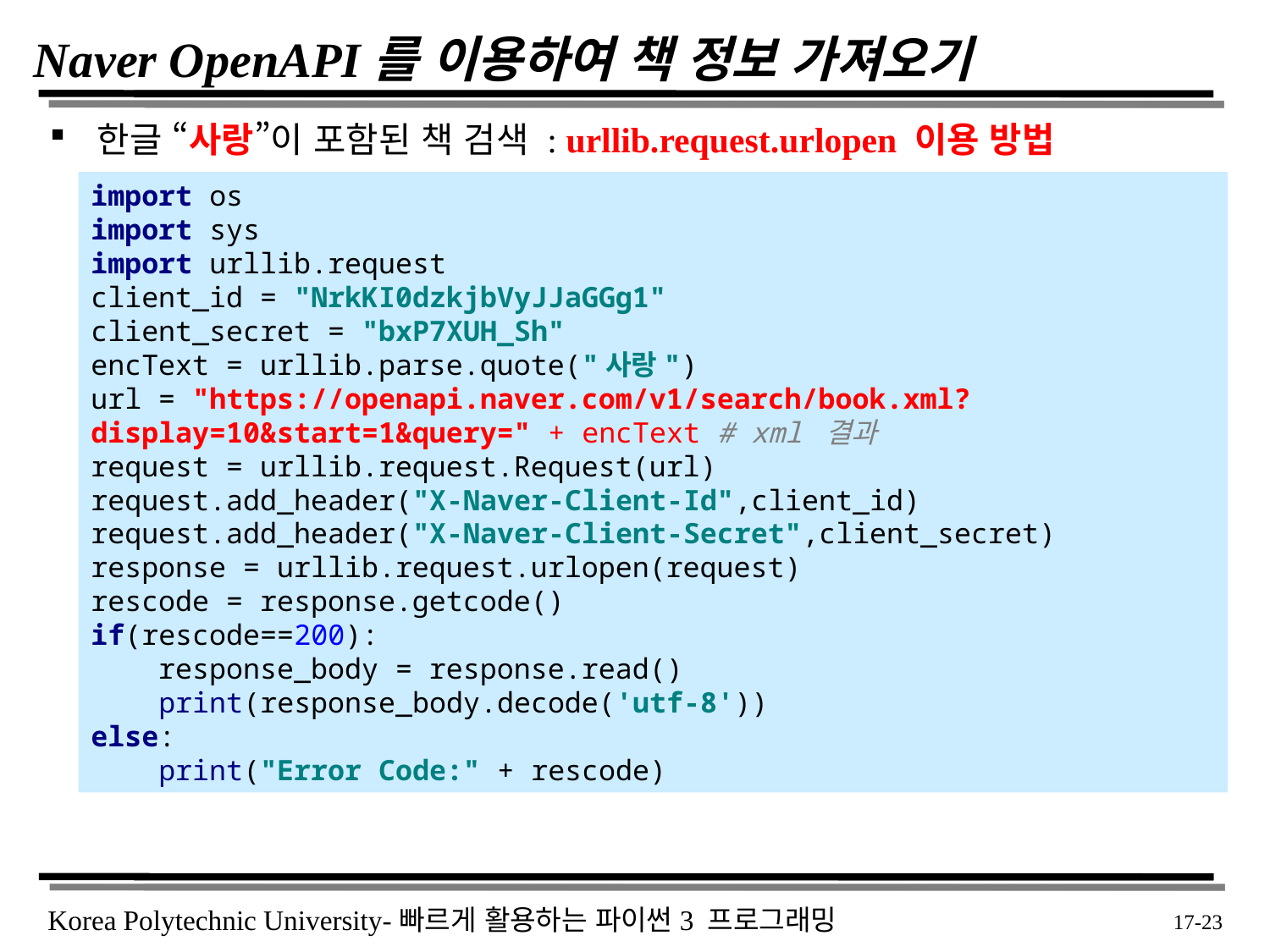

# Naver OpenAPI를 이용하여 책 정보 가져오기
한글 “사랑”이 포함된 책 검색 : urllib.request.urlopen 이용 방법

import os
import sys
import urllib.request
client_id = "NrkKI0dzkjbVyJJaGGg1"
client_secret = "bxP7XUH_Sh"
encText = urllib.parse.quote("사랑")
url = "https://openapi.naver.com/v1/search/book.xml?display=10&start=1&query=" + encText # xml 결과
request = urllib.request.Request(url)
request.add_header("X-Naver-Client-Id",client_id)
request.add_header("X-Naver-Client-Secret",client_secret)
response = urllib.request.urlopen(request)
rescode = response.getcode()
if(rescode==200):
    response_body = response.read()
    print(response_body.decode('utf-8'))
else:
    print("Error Code:" + rescode)
 17-23